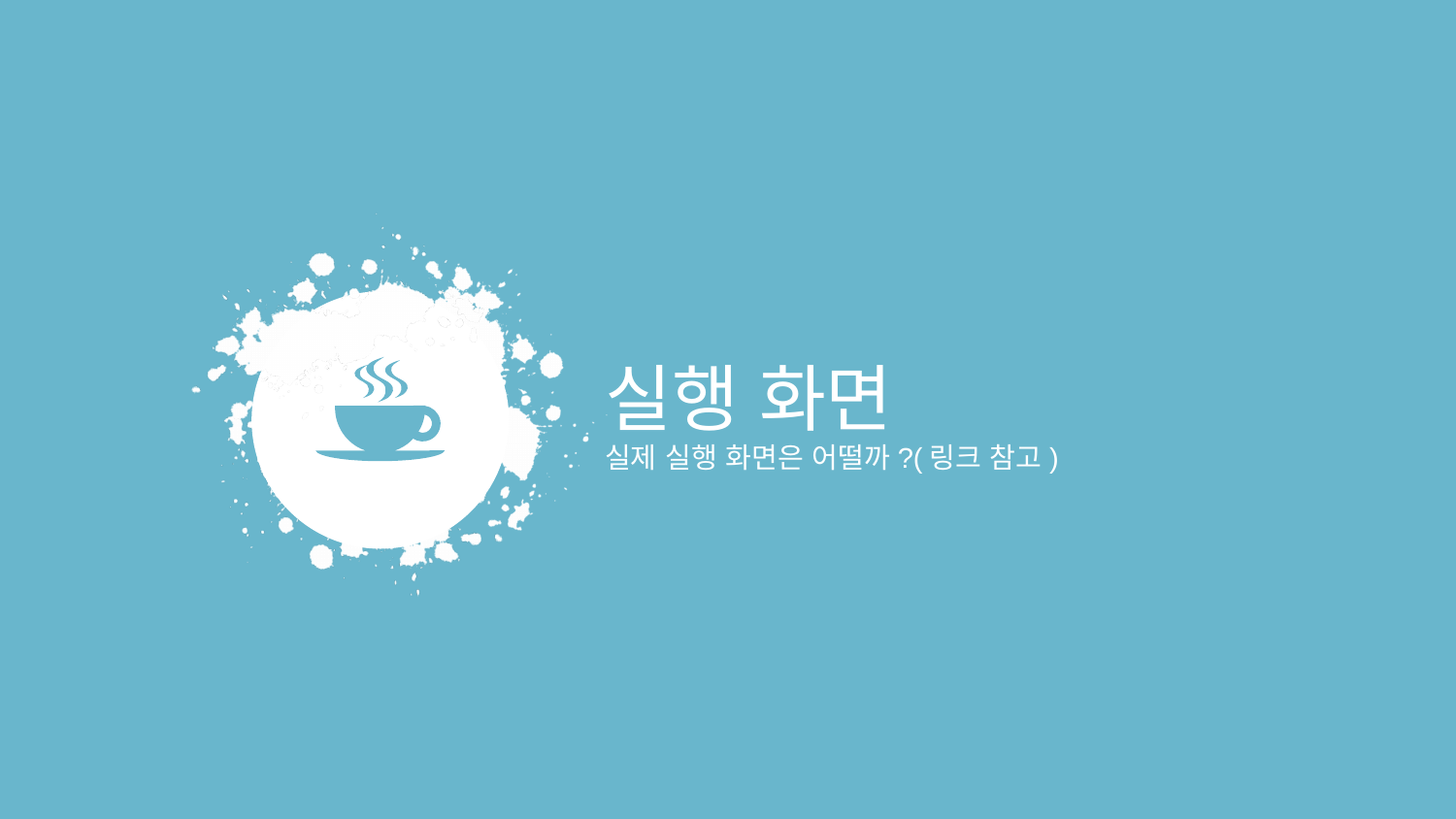

실행 화면
실제 실행 화면은 어떨까?(링크 참고)